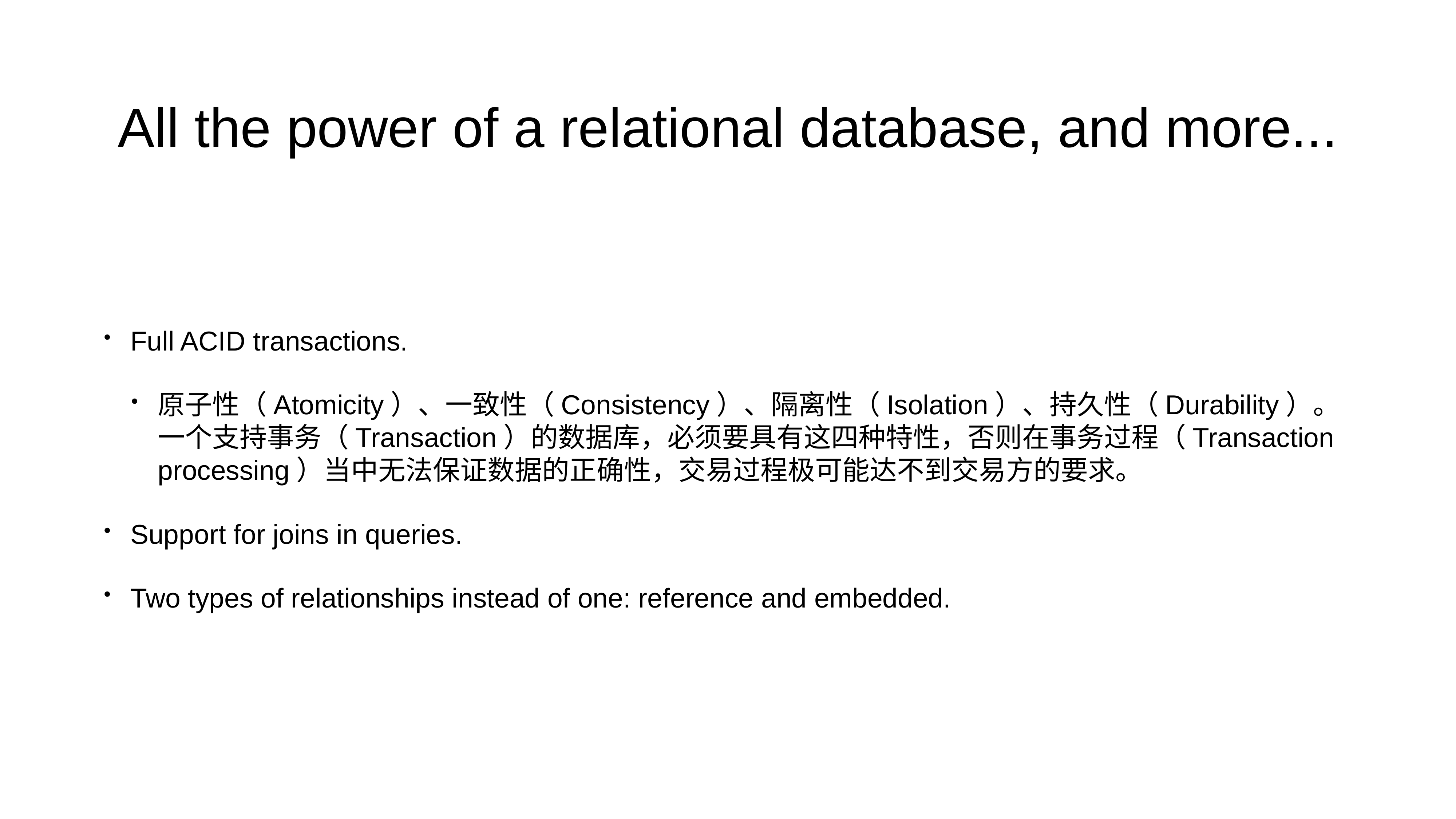

# All the power of a relational database, and more...
Full ACID transactions.
原子性（Atomicity）、一致性（Consistency）、隔离性（Isolation）、持久性（Durability）。一个支持事务（Transaction）的数据库，必须要具有这四种特性，否则在事务过程（Transaction processing）当中无法保证数据的正确性，交易过程极可能达不到交易方的要求。
Support for joins in queries.
Two types of relationships instead of one: reference and embedded.